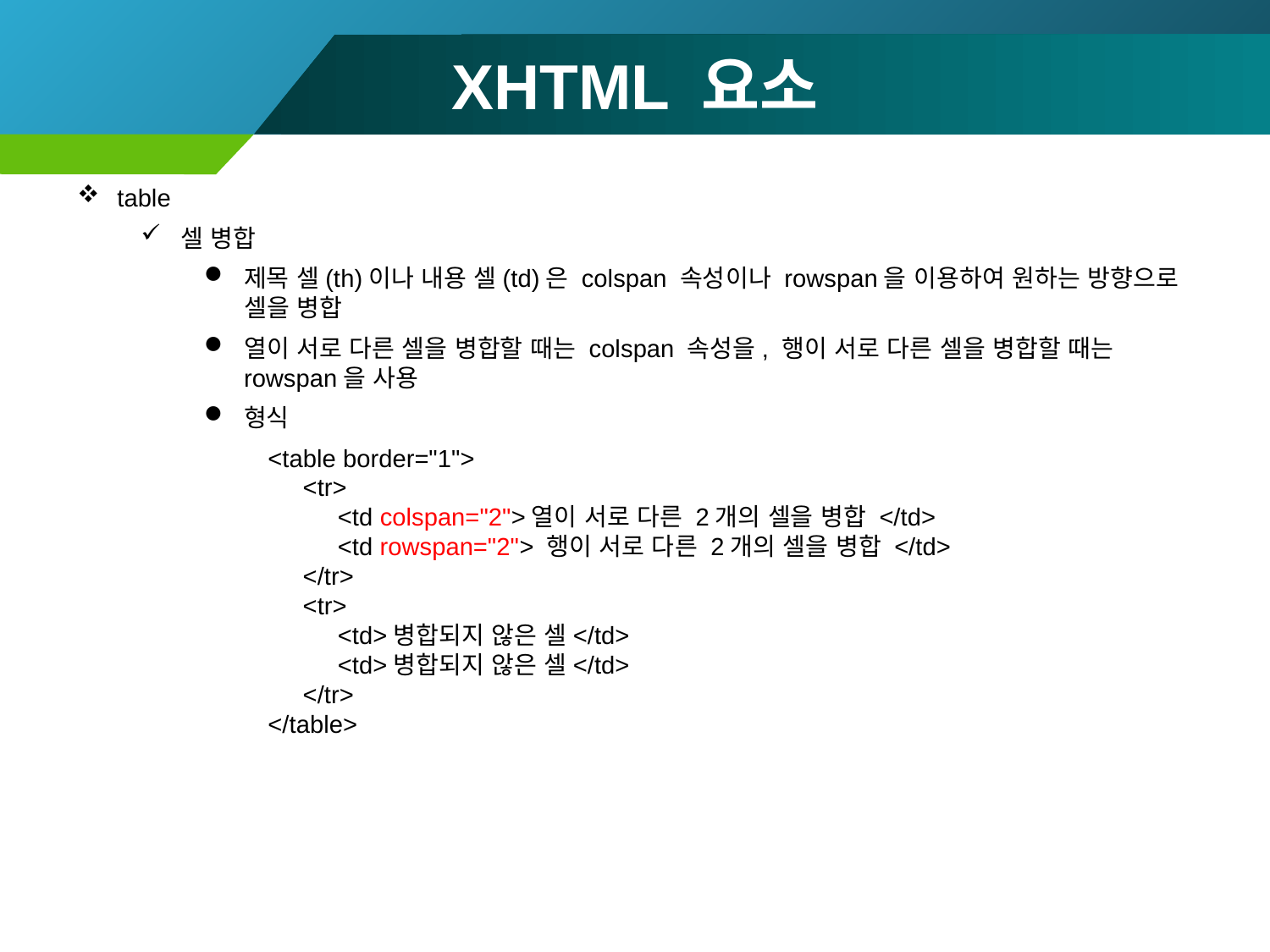

# XHTML 요소
table
셀 병합
제목 셀(th)이나 내용 셀(td)은 colspan 속성이나 rowspan을 이용하여 원하는 방향으로 셀을 병합
열이 서로 다른 셀을 병합할 때는 colspan 속성을, 행이 서로 다른 셀을 병합할 때는 rowspan을 사용
형식
<table border="1">
     <tr>
          <td colspan="2">열이 서로 다른 2개의 셀을 병합 </td>
          <td rowspan="2"> 행이 서로 다른 2개의 셀을 병합 </td>
     </tr>
     <tr>
          <td>병합되지 않은 셀</td>
          <td>병합되지 않은 셀</td>
     </tr>
</table>
83